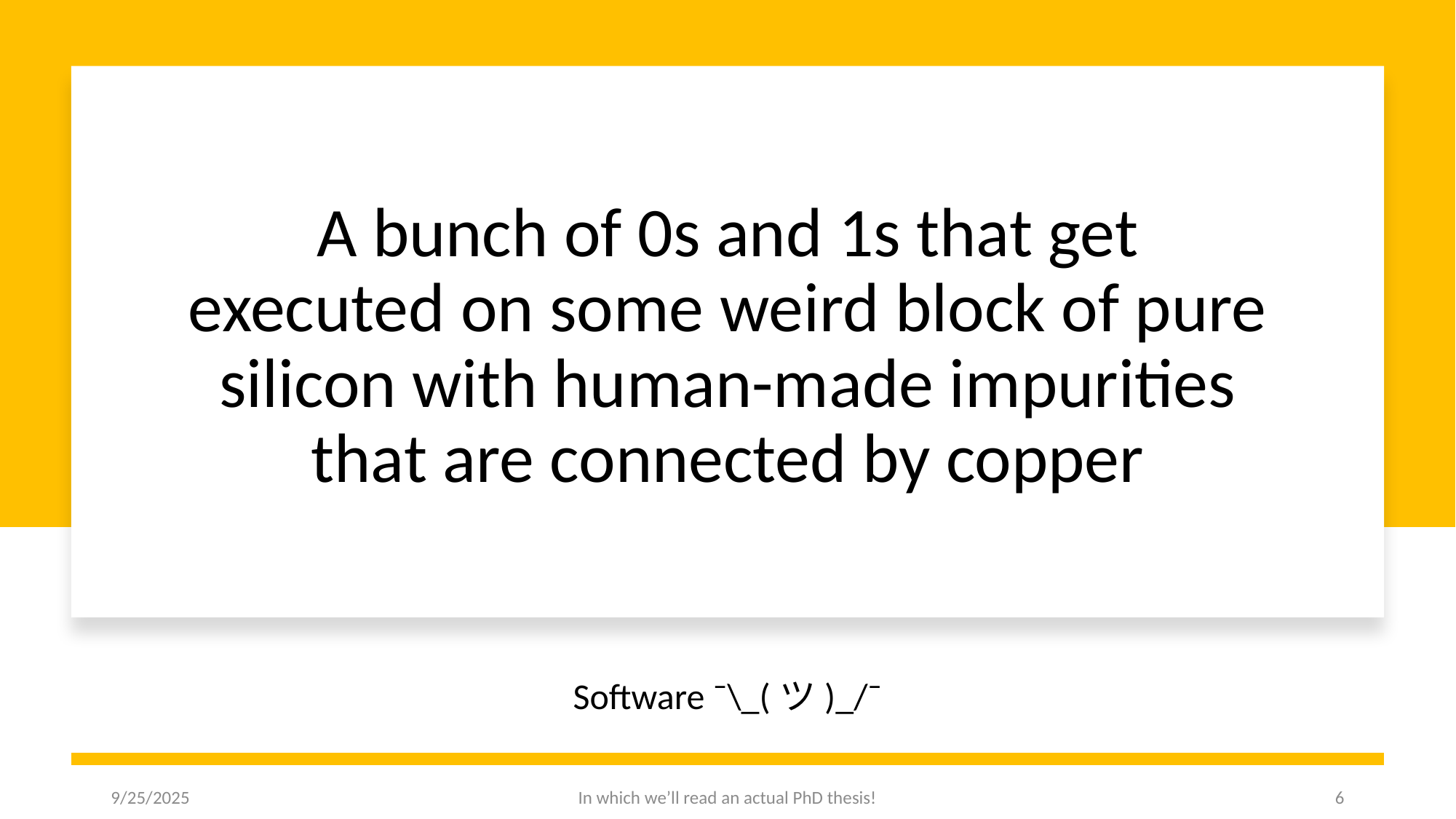

# A bunch of 0s and 1s that get executed on some weird block of pure silicon with human-made impurities that are connected by copper
Software ¯\_(ツ)_/¯
9/25/2025
In which we’ll read an actual PhD thesis!
6